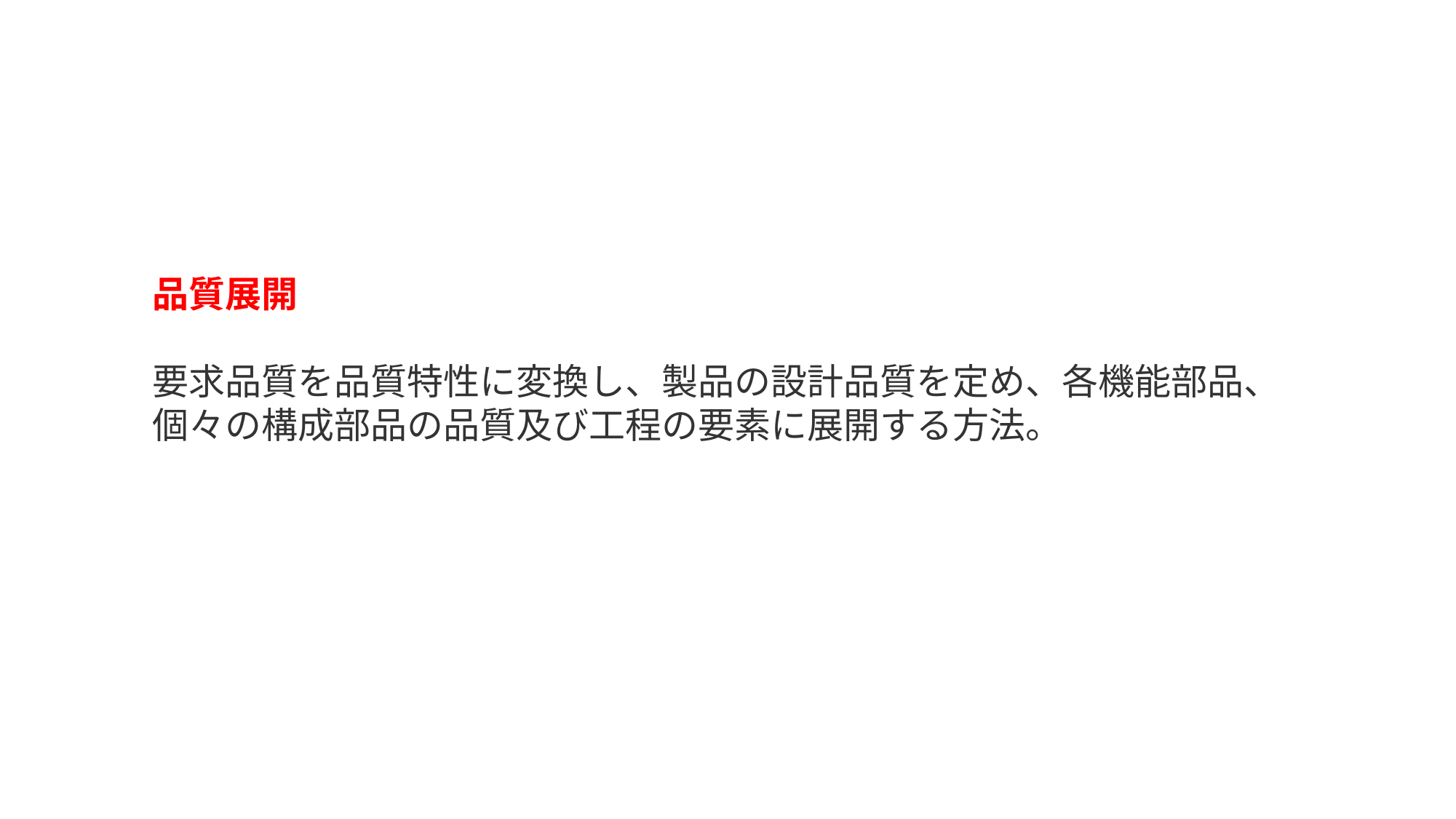

品質展開

要求品質を品質特性に変換し、製品の設計品質を定め、各機能部品、個々の構成部品の品質及び工程の要素に展開する方法。